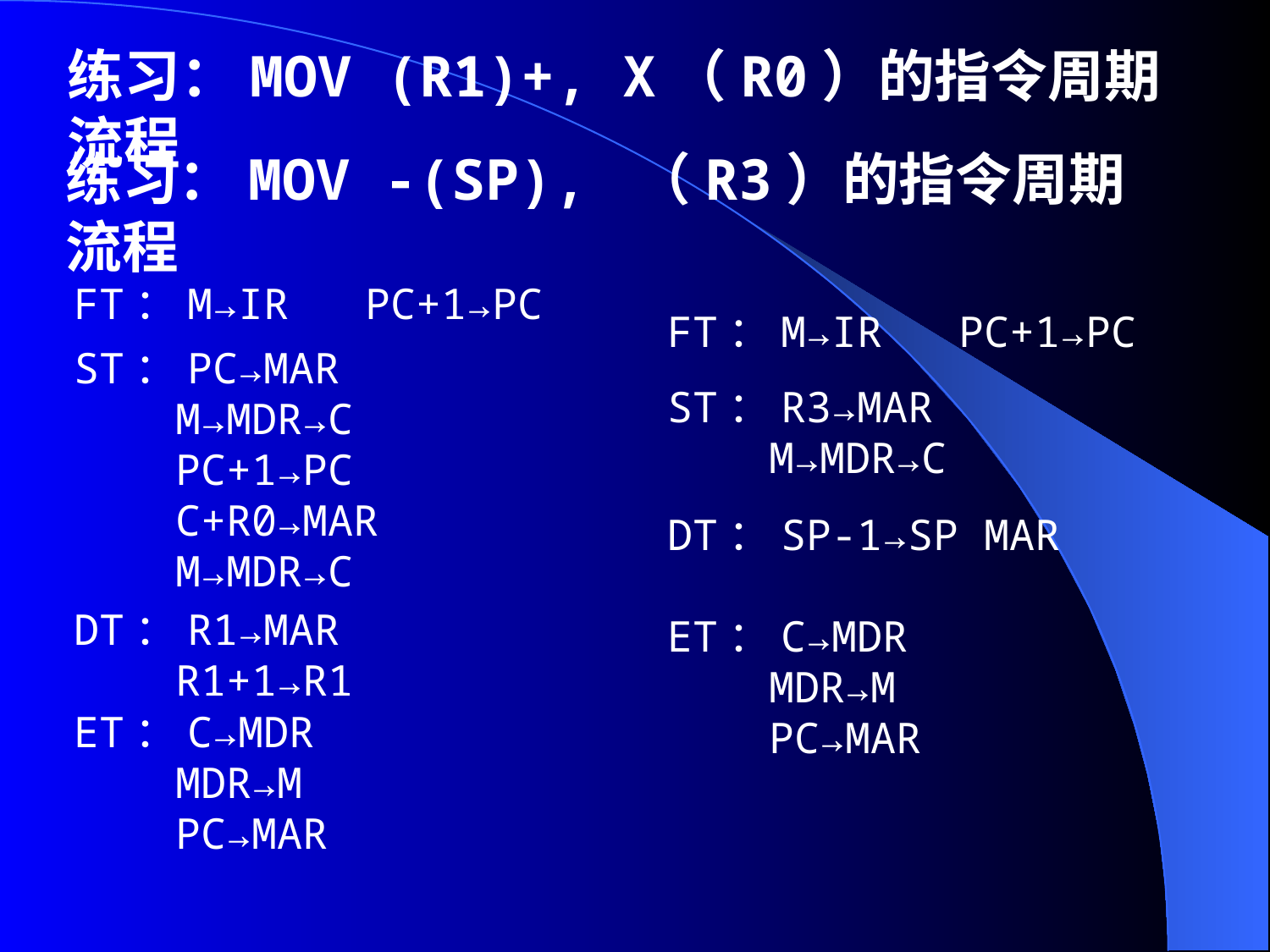

练习：MOV (R1)+, X（R0）的指令周期流程
练习：MOV -(SP), （R3）的指令周期流程
FT：M→IR   PC+1→PC
FT：M→IR   PC+1→PC
ST：PC→MAR
    M→MDR→C
    PC+1→PC
    C+R0→MAR
    M→MDR→C
ST：R3→MAR
    M→MDR→C
DT：SP-1→SP MAR

DT：R1→MAR
    R1+1→R1
ET：C→MDR
    MDR→M
    PC→MAR
ET：C→MDR
    MDR→M
    PC→MAR